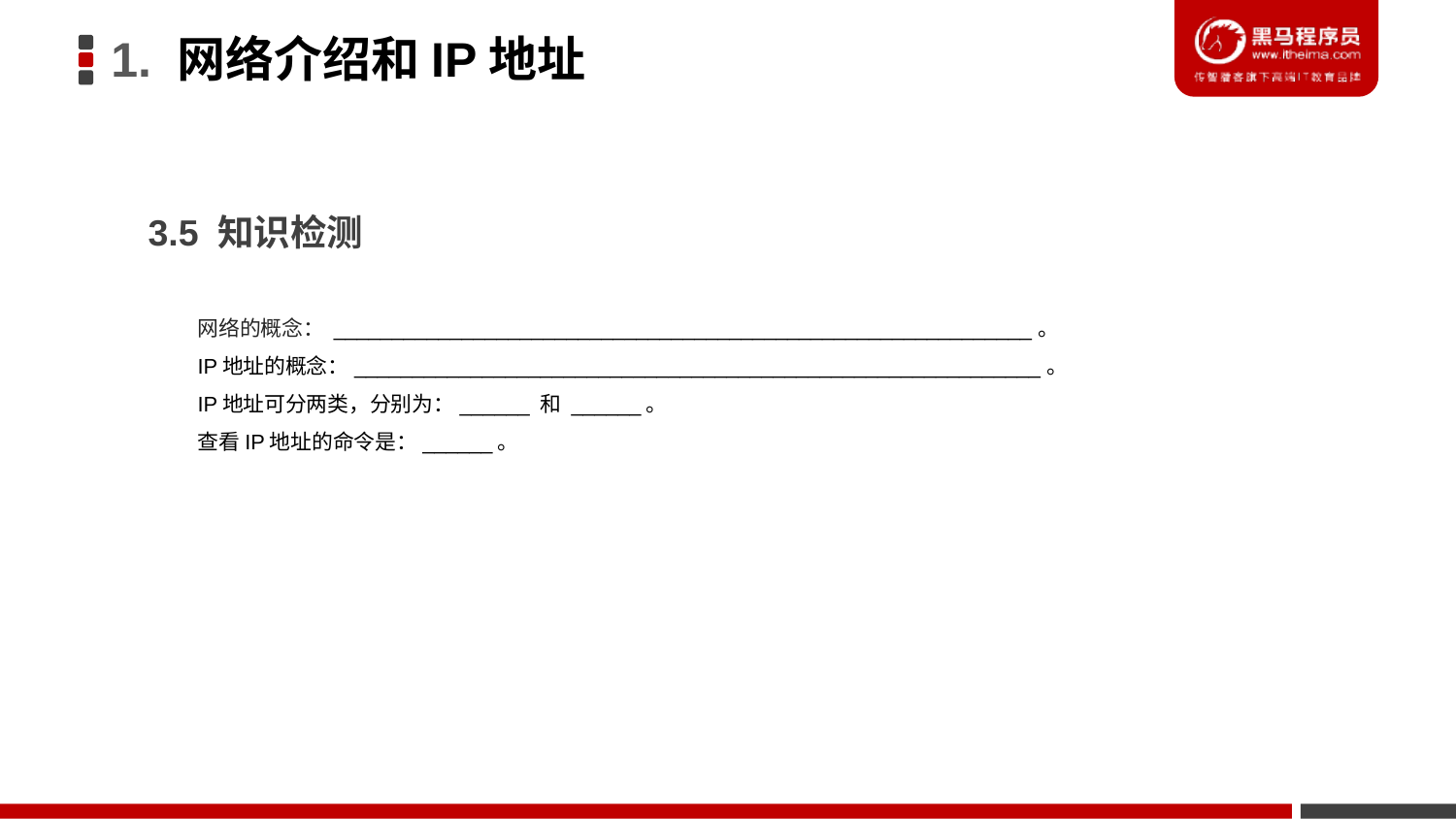

1. 网络介绍和IP地址
3.5 知识检测
网络的概念： ____________________________________________________________。
IP地址的概念：___________________________________________________________。
IP地址可分两类，分别为：______ 和 ______。
查看IP地址的命令是：______。